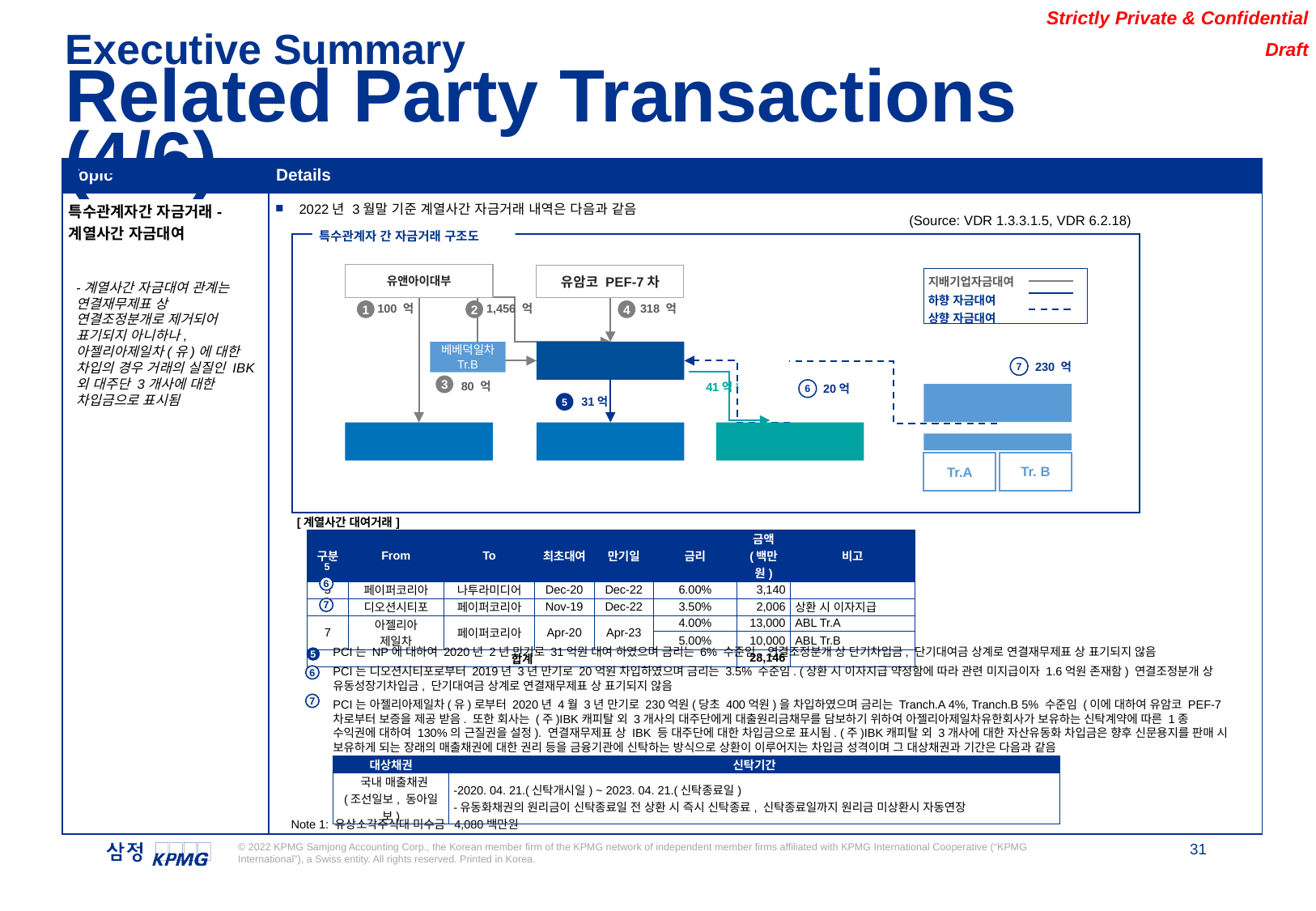

Executive Summary
Related Party Transactions (4/6)
| Topic | Details |
| --- | --- |
| 특수관계자간 자금거래-계열사간 자금대여 | 2022년 3월말 기준 계열사간 자금거래 내역은 다음과 같음 |
(Source: VDR 1.3.3.1.5, VDR 6.2.18)
특수관계자 간 자금거래 구조도

유앤아이대부
유암코 PEF-7차
100 억
1,456 억
페이퍼코리아㈜
230 억
아젤리아
제일차(유)
31억
나투라페이퍼㈜
나투라미디어㈜
㈜디오션시티포
1
2
4
7
20억
3
5

318 억
베베덕일차 Tr.B
80 억
6
-계열사간 자금대여 관계는 연결재무제표 상 연결조정분개로 제거되어 표기되지 아니하나, 아젤리아제일차(유)에 대한 차입의 경우 거래의 실질인 IBK 외 대주단 3개사에 대한 차입금으로 표시됨

| 지배기업자금대여 |
| --- |
| 하향 자금대여 |
| 상향 자금대여 |

41억1
대주단
Tr. B
Tr.A
| [계열사간 대여거래] |  |  |  |  |  |  |  |  |
| --- | --- | --- | --- | --- | --- | --- | --- | --- |
|  | 구분 | From | To | 최초대여 | 만기일 | 금리 | 금액 (백만원) | 비고 |
|  | 5 | 페이퍼코리아 | 나투라미디어 | Dec-20 | Dec-22 | 6.00% | 3,140 |  |
|  | 6 | 디오션시티포 | 페이퍼코리아 | Nov-19 | Dec-22 | 3.50% | 2,006 | 상환 시 이자지급 |
|  | 7 | 아젤리아 제일차 | 페이퍼코리아 | Apr-20 | Apr-23 | 4.00% | 13,000 | ABL Tr.A |
|  |  |  |  |  |  | 5.00% | 10,000 | ABL Tr.B |
|  | 합계 |  |  |  |  |  | 28,146 |  |
5
6
7
PCI는 NP에 대하여 2020년 2년 만기로 31억원 대여 하였으며 금리는 6% 수준임. 연결조정분개 상 단기차입금, 단기대여금 상계로 연결재무제표 상 표기되지 않음
PCI는 디오션시티포로부터 2019년 3년 만기로 20억원 차입하였으며 금리는 3.5% 수준임. (상환 시 이자지급 약정함에 따라 관련 미지급이자 1.6억원 존재함) 연결조정분개 상 유동성장기차입금, 단기대여금 상계로 연결재무제표 상 표기되지 않음
PCI는 아젤리아제일차(유)로부터 2020년 4월 3년 만기로 230억원(당초 400억원)을 차입하였으며 금리는 Tranch.A 4%, Tranch.B 5% 수준임 (이에 대하여 유암코 PEF-7차로부터 보증을 제공 받음. 또한 회사는 (주)IBK캐피탈 외 3개사의 대주단에게 대출원리금채무를 담보하기 위하여 아젤리아제일차유한회사가 보유하는 신탁계약에 따른 1종 수익권에 대하여 130%의 근질권을 설정). 연결재무제표 상 IBK 등 대주단에 대한 차입금으로 표시됨. (주)IBK캐피탈 외 3개사에 대한 자산유동화 차입금은 향후 신문용지를 판매 시 보유하게 되는 장래의 매출채권에 대한 권리 등을 금융기관에 신탁하는 방식으로 상환이 이루어지는 차입금 성격이며 그 대상채권과 기간은 다음과 같음
5
6
7
| 대상채권 | 신탁기간 |
| --- | --- |
| 국내 매출채권 (조선일보, 동아일보) | -2020. 04. 21.(신탁개시일) ~ 2023. 04. 21.(신탁종료일) -유동화채권의 원리금이 신탁종료일 전 상환 시 즉시 신탁종료, 신탁종료일까지 원리금 미상환시 자동연장 |
Note 1: 유상소각주식대 미수금  4,080백만원